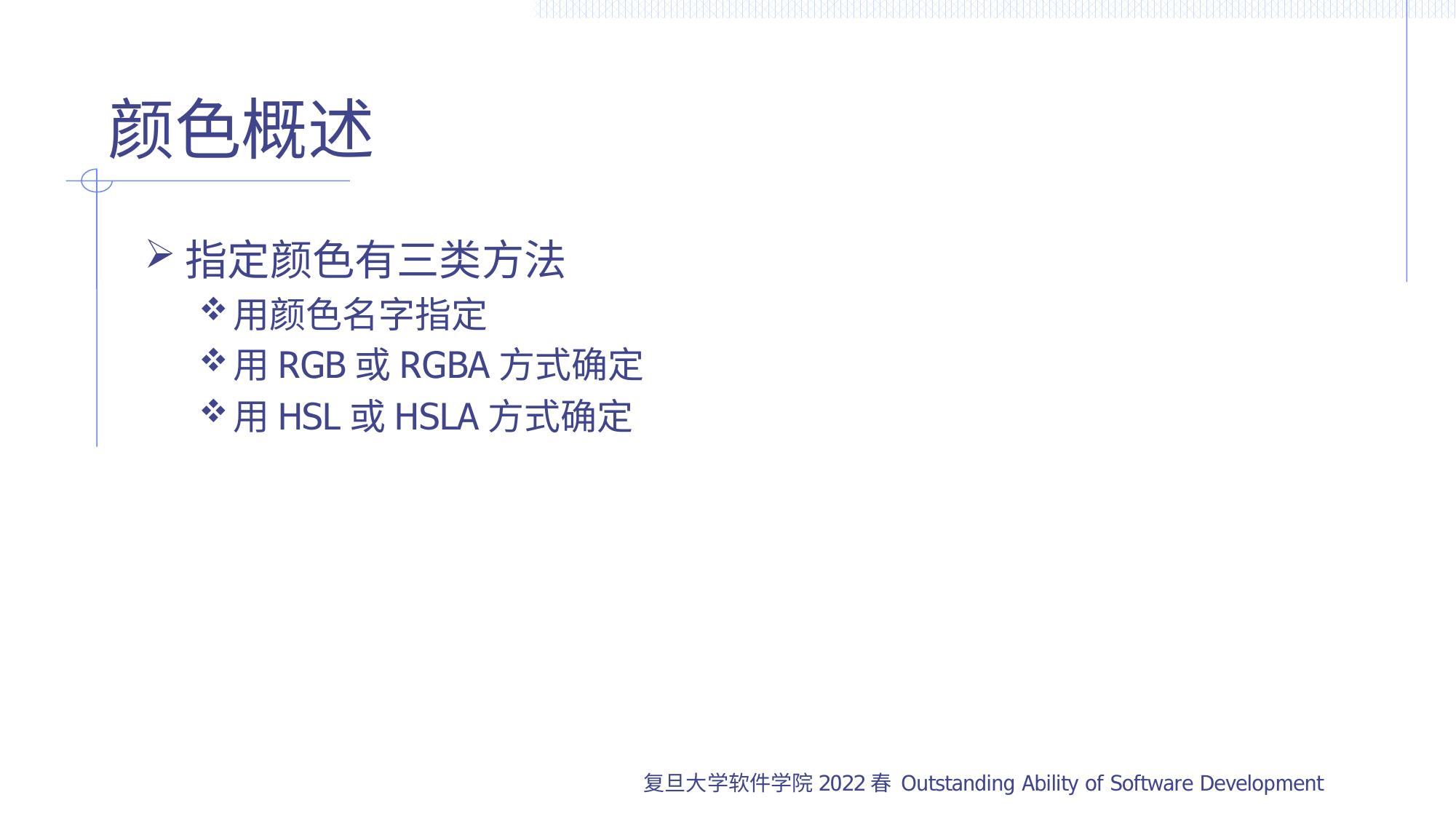

# 颜色概述
指定颜色有三类方法
用颜色名字指定
用RGB或RGBA方式确定
用HSL或HSLA方式确定